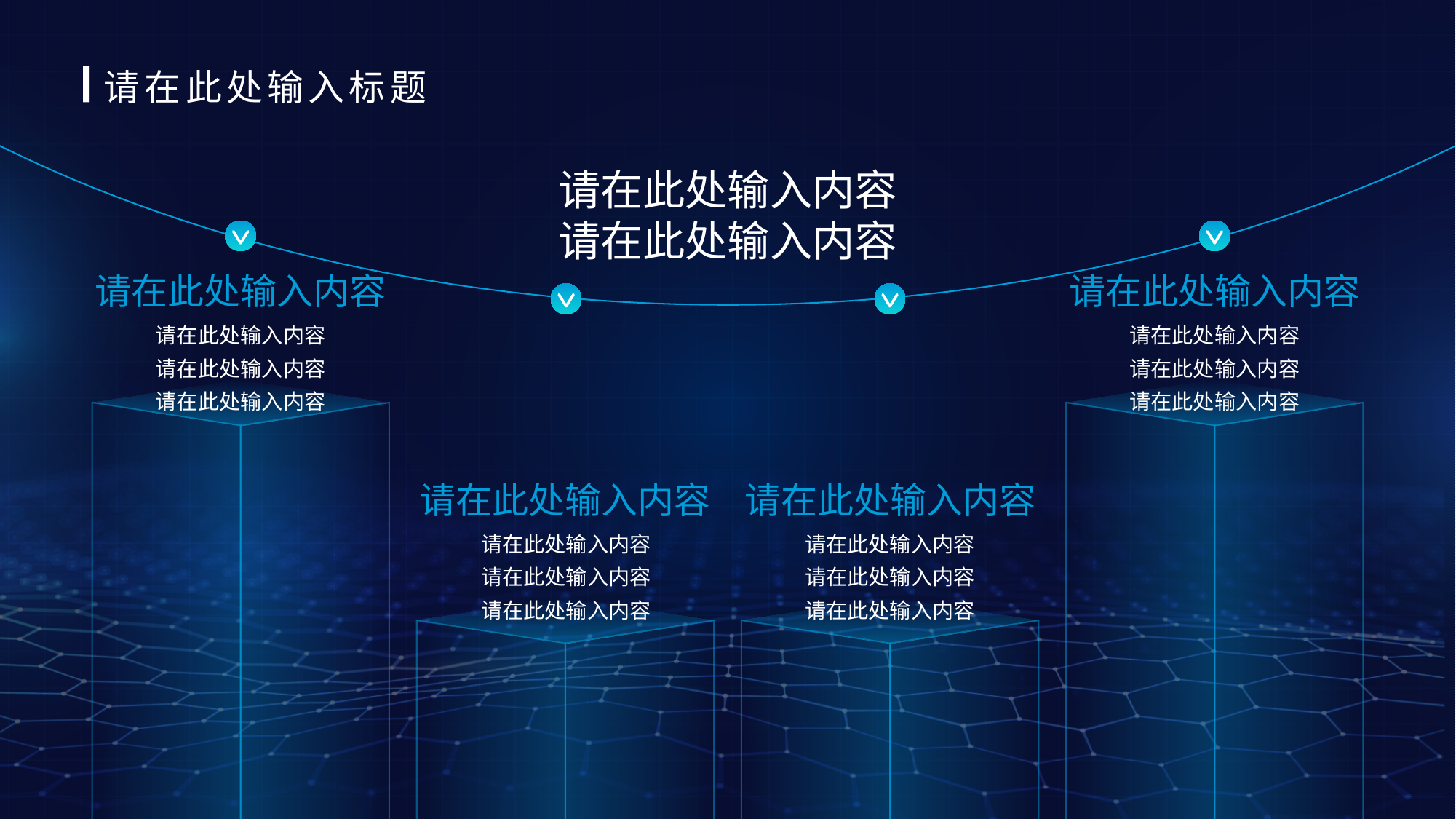

请在此处输入标题
请在此处输入内容
请在此处输入内容

请在此处输入内容
请在此处输入内容

请在此处输入内容
请在此处输入内容
请在此处输入内容
请在此处输入内容
请在此处输入内容
请在此处输入内容

请在此处输入内容
请在此处输入内容
请在此处输入内容
请在此处输入内容
请在此处输入内容
请在此处输入内容
请在此处输入内容
请在此处输入内容